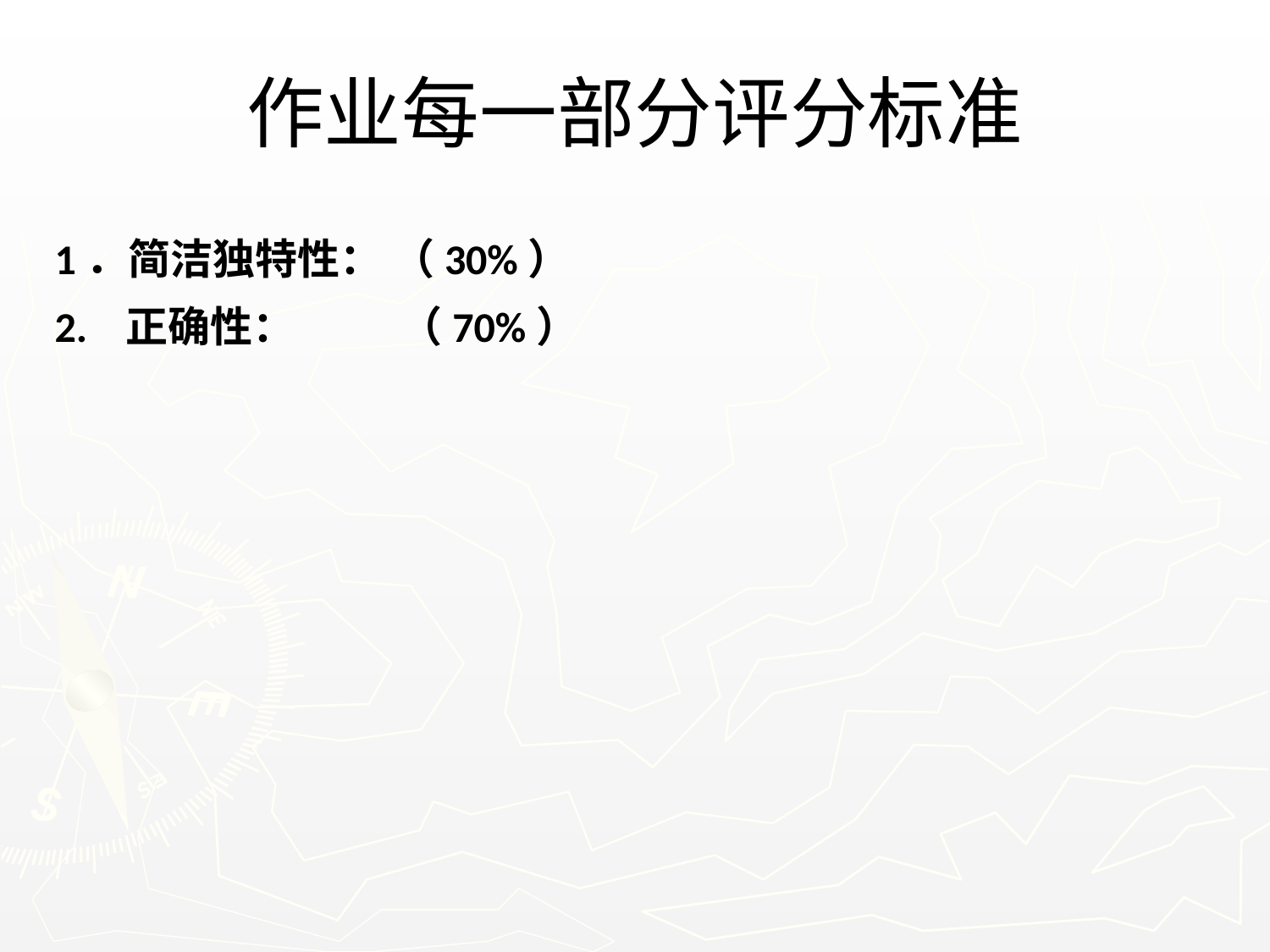

# 作业每一部分评分标准
1．简洁独特性： （30%）
2.   正确性：           （70%）